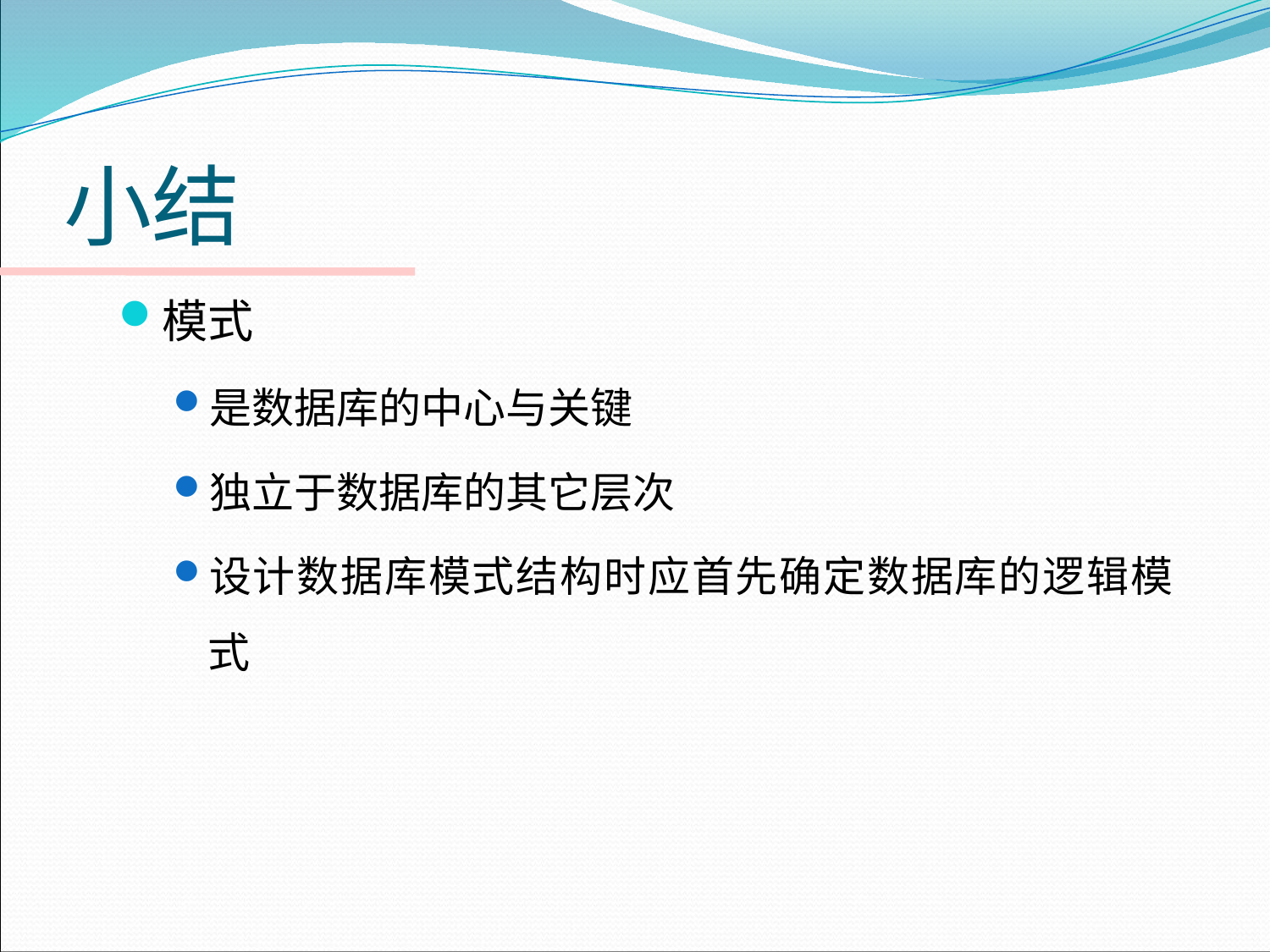

# 小结
模式
是数据库的中心与关键
独立于数据库的其它层次
设计数据库模式结构时应首先确定数据库的逻辑模式
84